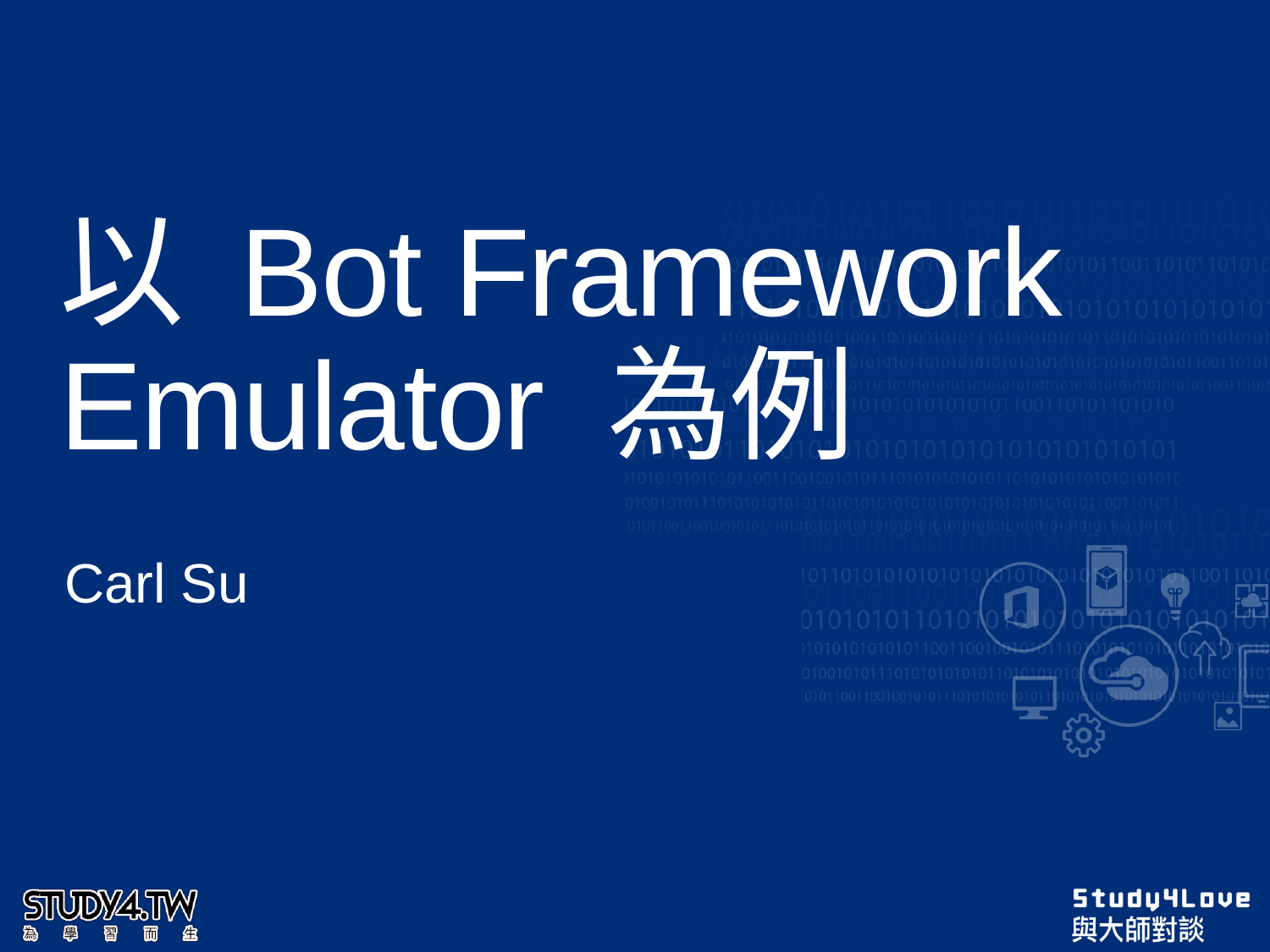

# 以 Bot Framework Emulator 為例
Carl Su